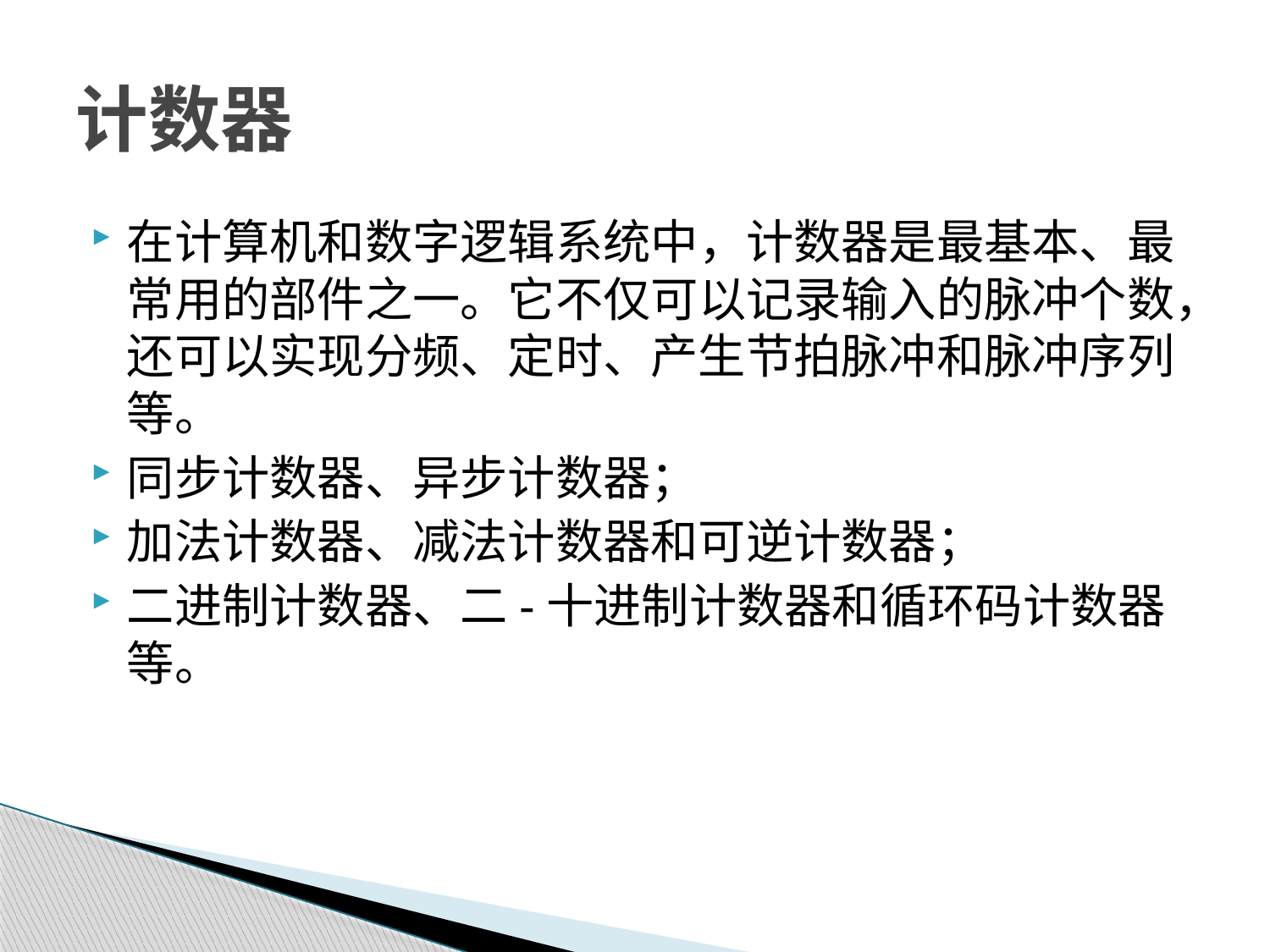

# 计数器
在计算机和数字逻辑系统中，计数器是最基本、最常用的部件之一。它不仅可以记录输入的脉冲个数，还可以实现分频、定时、产生节拍脉冲和脉冲序列等。
同步计数器、异步计数器；
加法计数器、减法计数器和可逆计数器；
二进制计数器、二-十进制计数器和循环码计数器等。